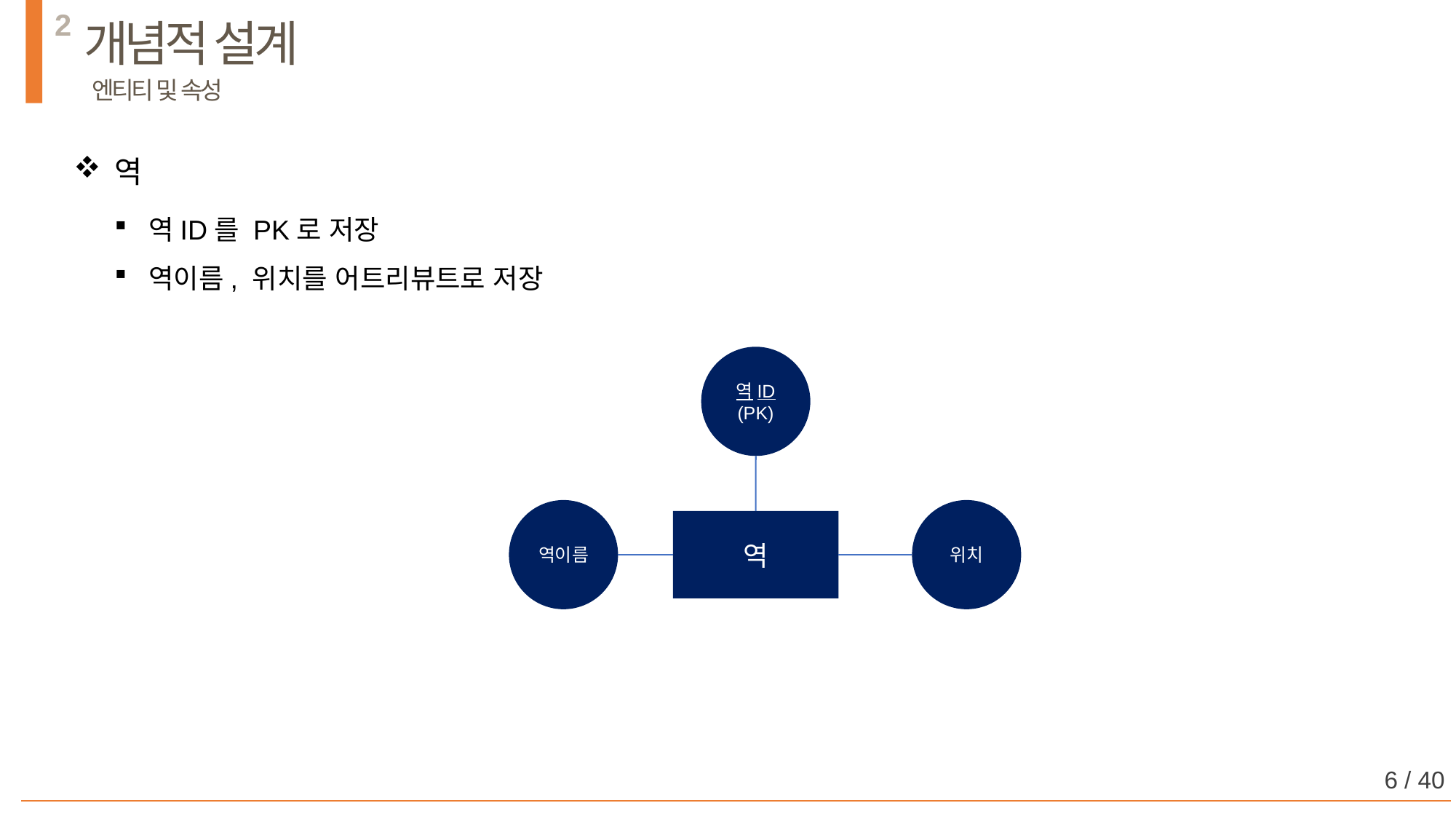

2
개념적 설계
 엔티티 및 속성

역
역ID를 PK로 저장
역이름, 위치를 어트리뷰트로 저장
역ID
(PK)
역이름
위치
역